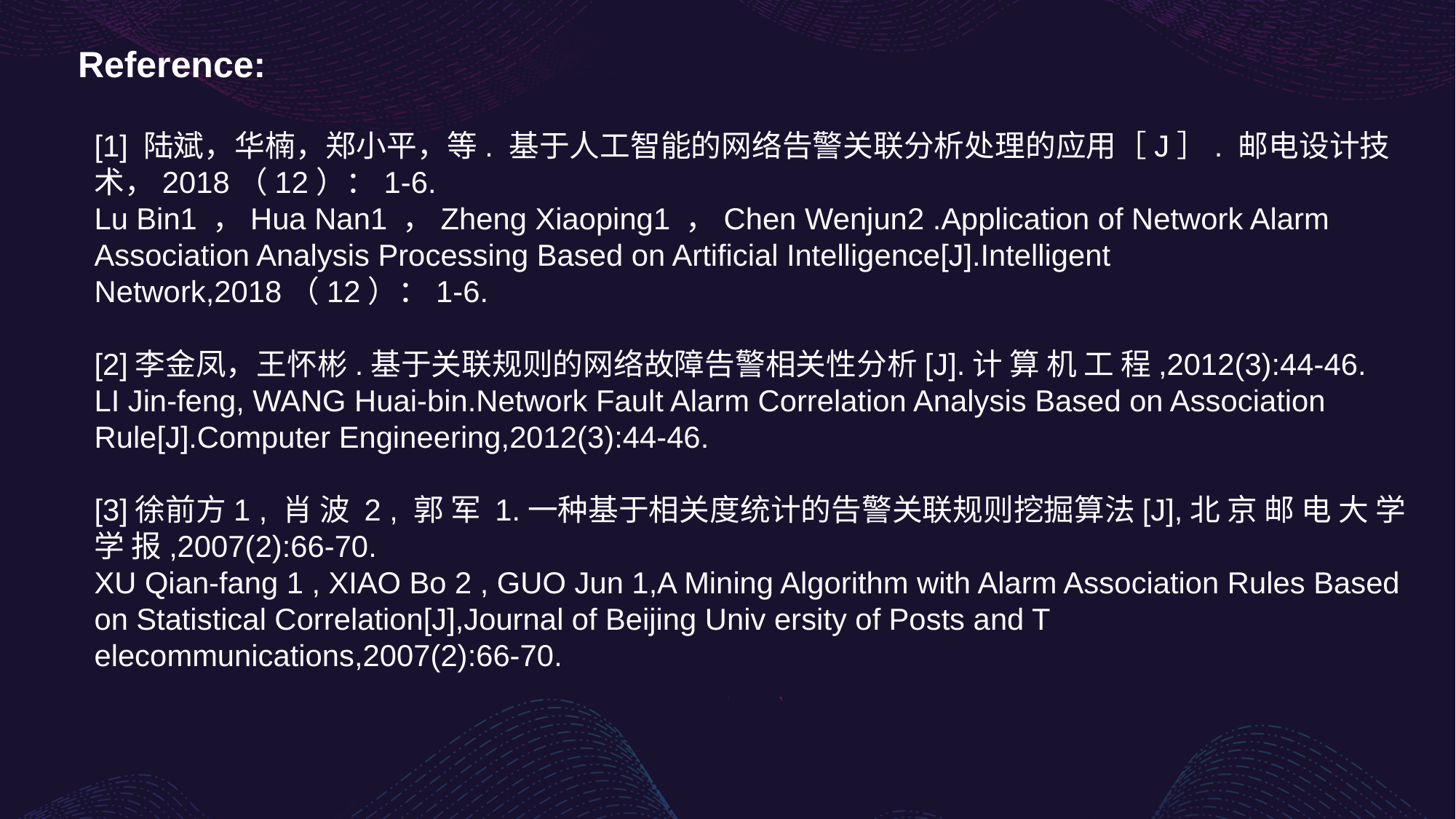

Reference:
[1] 陆斌，华楠，郑小平，等. 基于人工智能的网络告警关联分析处理的应用［J］. 邮电设计技术，2018（12）：1-6.
Lu Bin1 ，Hua Nan1 ，Zheng Xiaoping1 ，Chen Wenjun2 .Application of Network Alarm Association Analysis Processing Based on Artificial Intelligence[J].Intelligent Network,2018（12）：1-6.

[2]李金凤，王怀彬.基于关联规则的网络故障告警相关性分析[J].计 算 机 工 程,2012(3):44-46.
LI Jin-feng, WANG Huai-bin.Network Fault Alarm Correlation Analysis Based on Association Rule[J].Computer Engineering,2012(3):44-46.

[3]徐前方1 , 肖 波 2 , 郭 军 1.一种基于相关度统计的告警关联规则挖掘算法[J],北 京 邮 电 大 学 学 报,2007(2):66-70.
XU Qian-fang 1 , XIAO Bo 2 , GUO Jun 1,A Mining Algorithm with Alarm Association Rules Based on Statistical Correlation[J],Journal of Beijing Univ ersity of Posts and T elecommunications,2007(2):66-70.